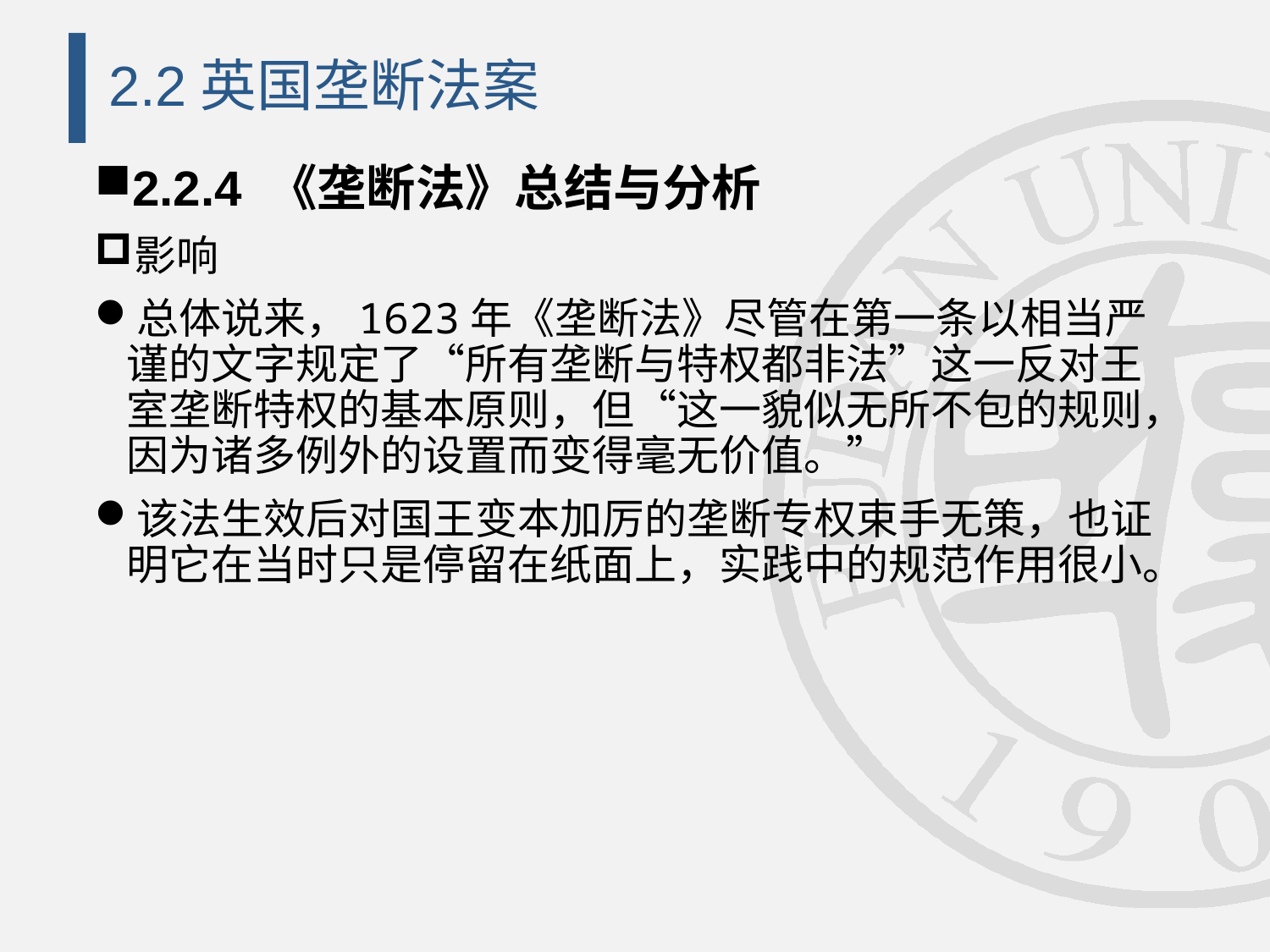

# 2.2英国垄断法案
2.2.4 《垄断法》总结与分析
影响
总体说来，1623年《垄断法》尽管在第一条以相当严谨的文字规定了“所有垄断与特权都非法”这一反对王室垄断特权的基本原则，但“这一貌似无所不包的规则，因为诸多例外的设置而变得毫无价值。”
该法生效后对国王变本加厉的垄断专权束手无策，也证明它在当时只是停留在纸面上，实践中的规范作用很小。